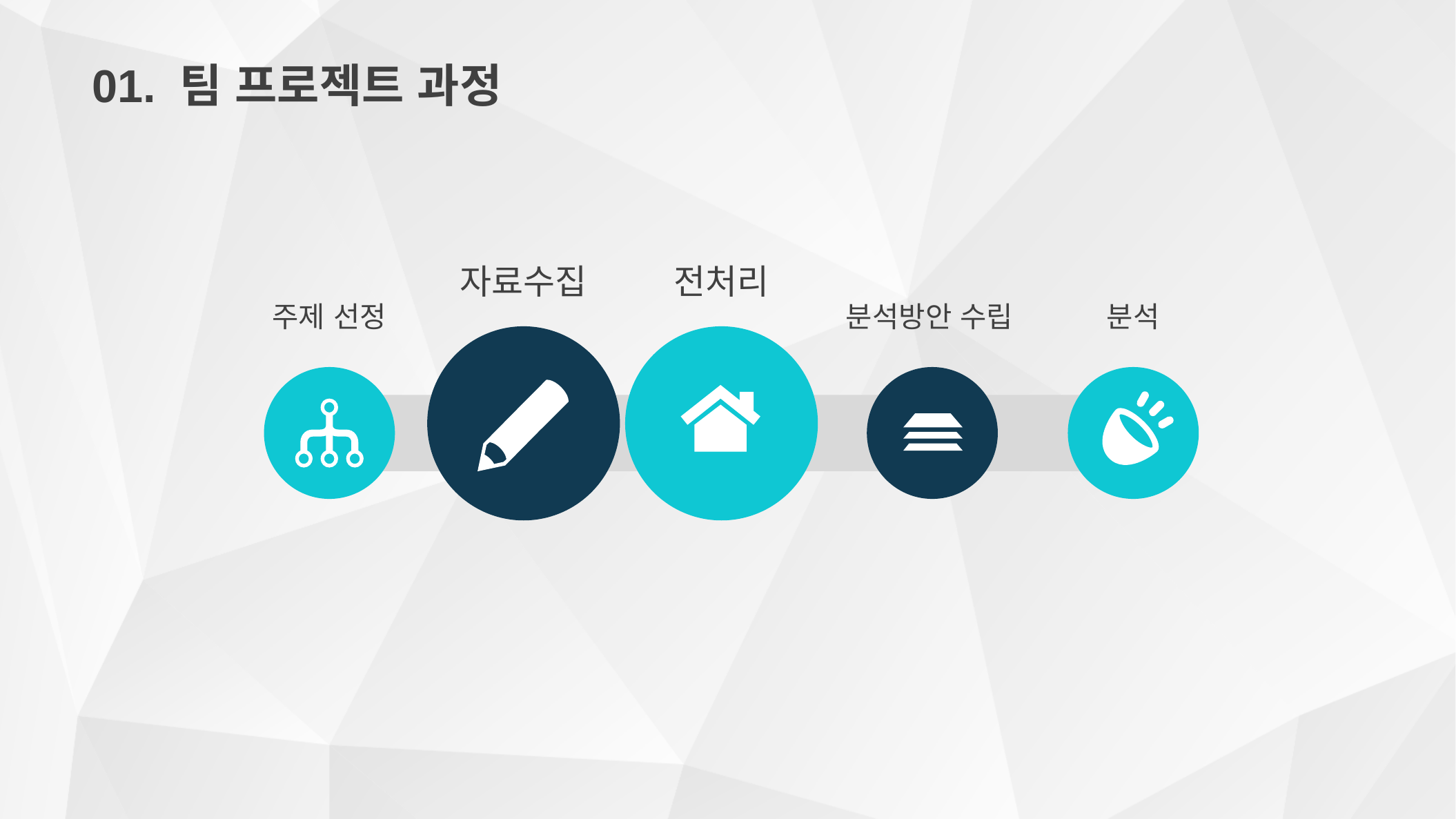

01. 팀 프로젝트 과정

자료수집
전처리
주제 선정
분석방안 수립
분석